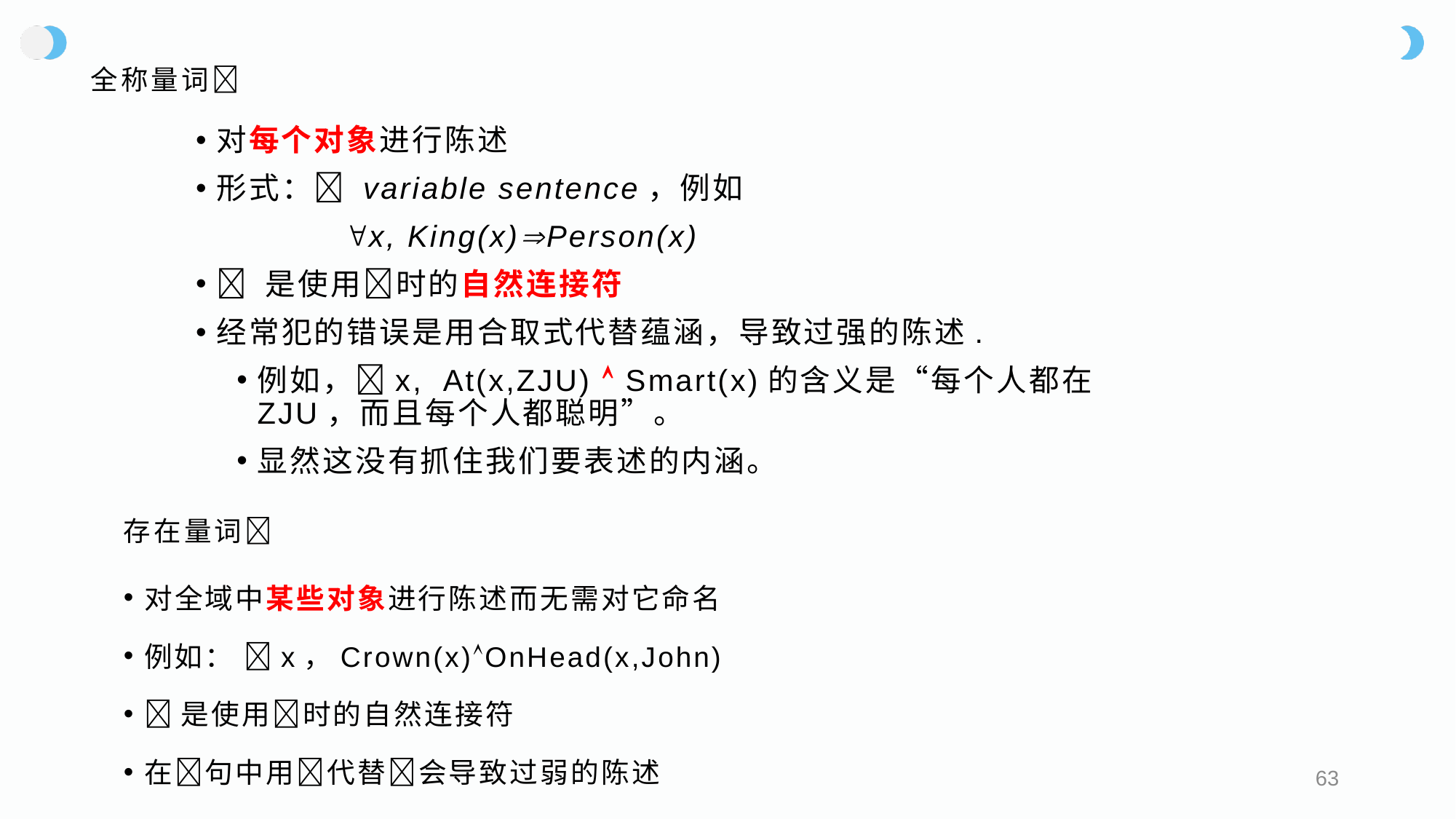

# 全称量词∀
对每个对象进行陈述
形式：∀ variable sentence，例如
              ∀x, King(x)⇒Person(x)
⇒ 是使用∀时的自然连接符
经常犯的错误是用合取式代替蕴涵，导致过强的陈述.
例如，∀x,  At(x,ZJU) ∧ Smart(x)的含义是“每个人都在ZJU，而且每个人都聪明”。
显然这没有抓住我们要表述的内涵。

存在量词∃
对全域中某些对象进行陈述而无需对它命名
例如： ∃x，Crown(x)∧OnHead(x,John)
∧是使用∃时的自然连接符
在∃句中用⇒代替∧会导致过弱的陈述

63